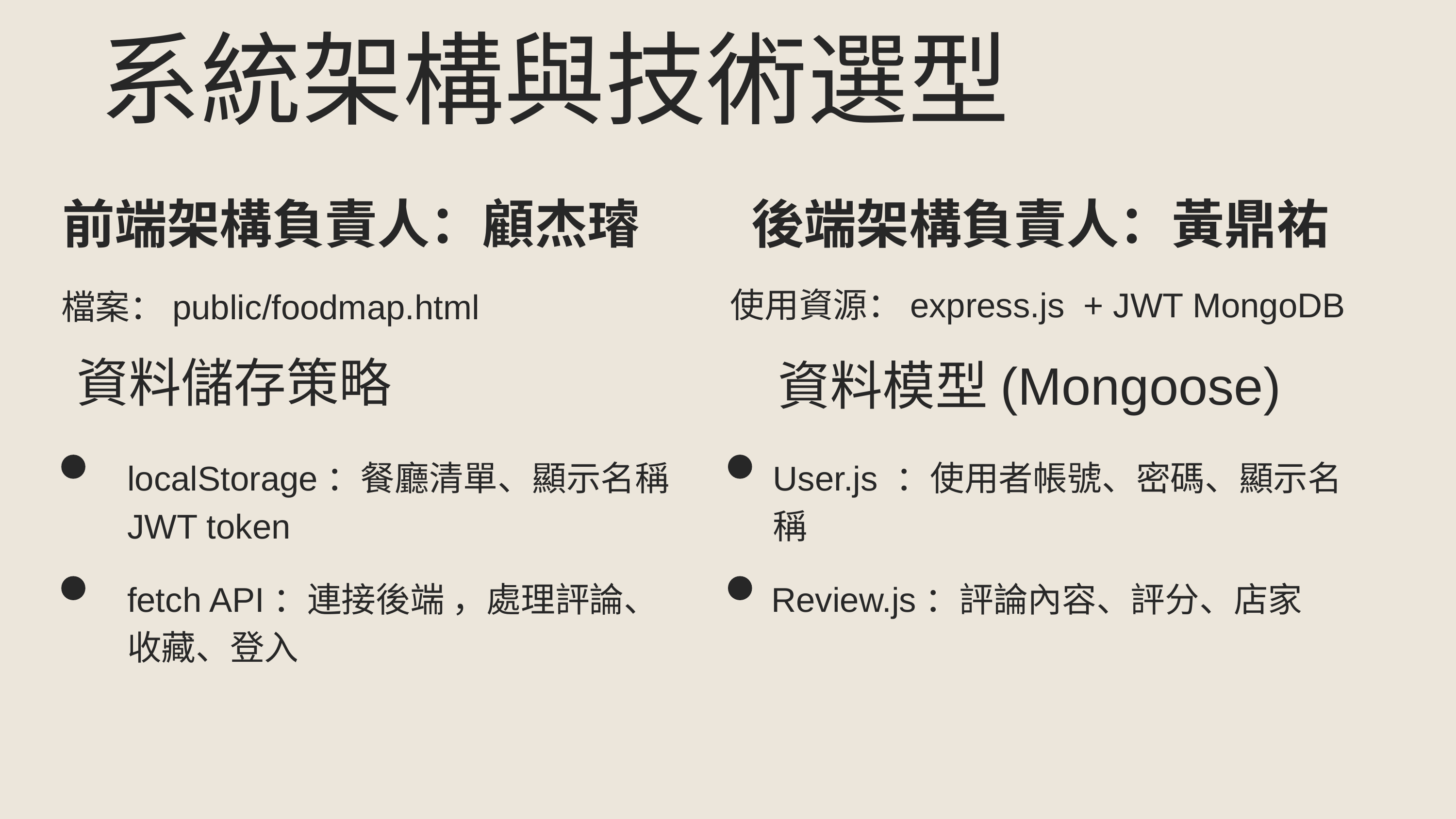

系統架構與技術選型
前端架構負責人：顧杰璿
後端架構負責人：黃鼎祐
使用資源：express.js  + JWT MongoDB
檔案：public/foodmap.html
資料儲存策略
資料模型(Mongoose)
localStorage：餐廳清單、顯示名稱  JWT token
User.js ：使用者帳號、密碼、顯示名稱

fetch API：連接後端 ，處理評論、收藏、登入
Review.js：評論內容、評分、店家